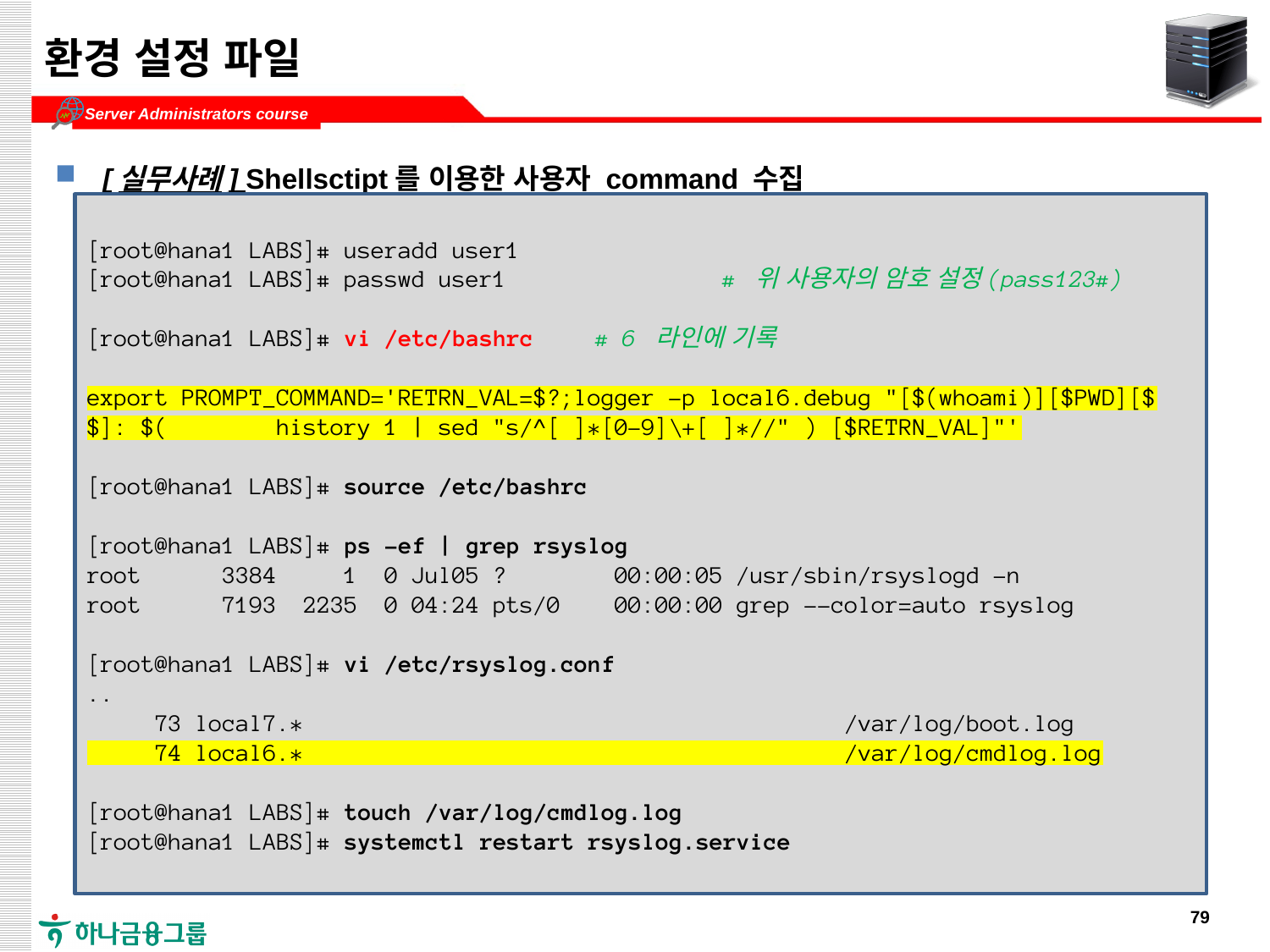

# 환경 설정 파일
[실무사례] Shellsctipt를 이용한 사용자 command 수집
[root@hana1 LABS]# useradd user1
[root@hana1 LABS]# passwd user1		# 위 사용자의 암호 설정(pass123#)

[root@hana1 LABS]# vi /etc/bashrc	# 6 라인에 기록

export PROMPT_COMMAND='RETRN_VAL=$?;logger -p local6.debug "[$(whoami)][$PWD][$$]: $(        history 1 | sed "s/^[ ]*[0-9]\+[ ]*//" ) [$RETRN_VAL]"'

[root@hana1 LABS]# source /etc/bashrc

[root@hana1 LABS]# ps -ef | grep rsyslog
root      3384     1  0 Jul05 ?        00:00:05 /usr/sbin/rsyslogd -n
root      7193  2235  0 04:24 pts/0    00:00:00 grep --color=auto rsyslog

[root@hana1 LABS]# vi /etc/rsyslog.conf
..
     73 local7.*                                        /var/log/boot.log
     74 local6.*                                        /var/log/cmdlog.log

[root@hana1 LABS]# touch /var/log/cmdlog.log
[root@hana1 LABS]# systemctl restart rsyslog.service